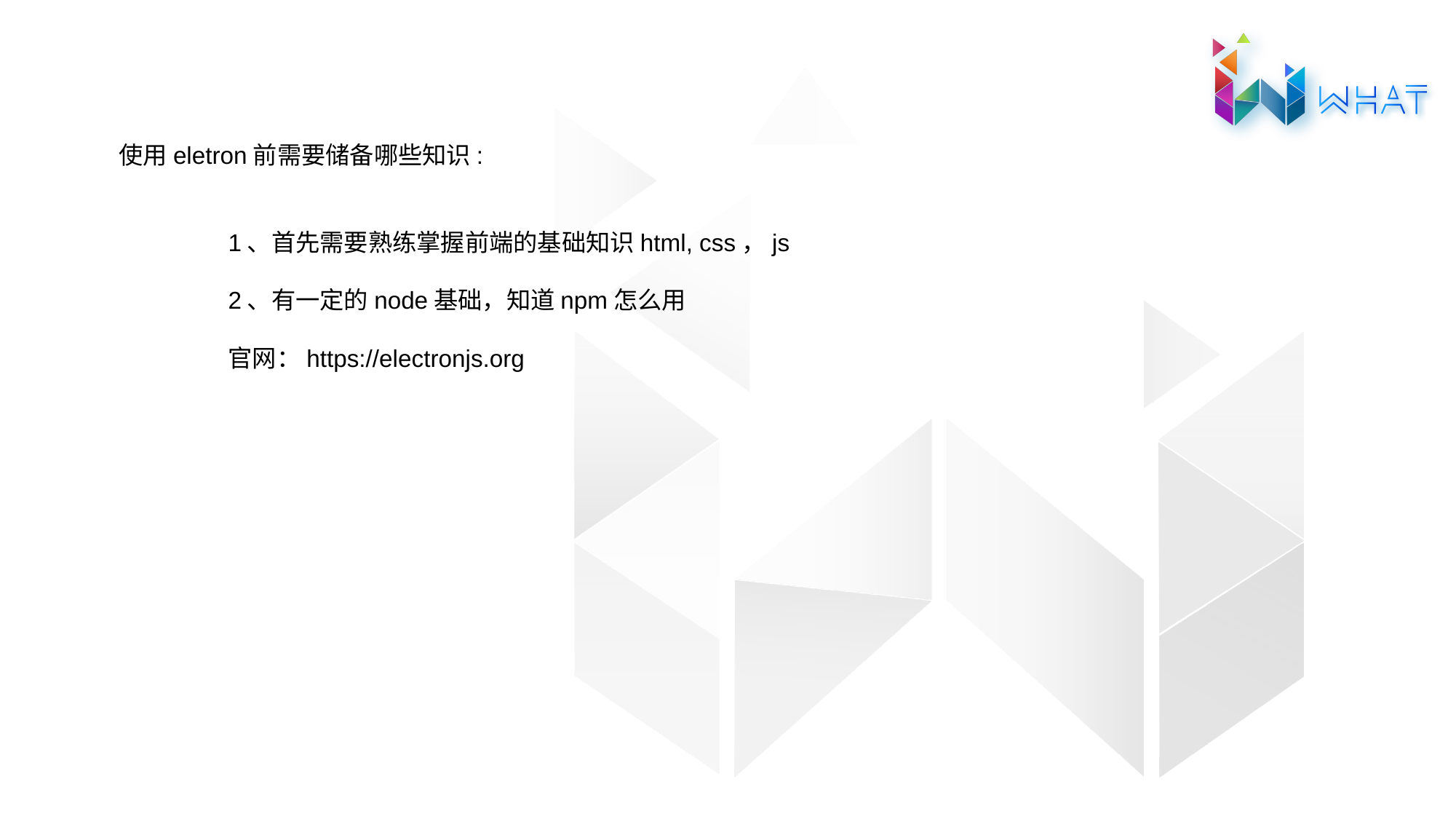

使用eletron前需要储备哪些知识:

	1、首先需要熟练掌握前端的基础知识html, css，js

	2、有一定的node基础，知道npm怎么用

	官网：https://electronjs.org